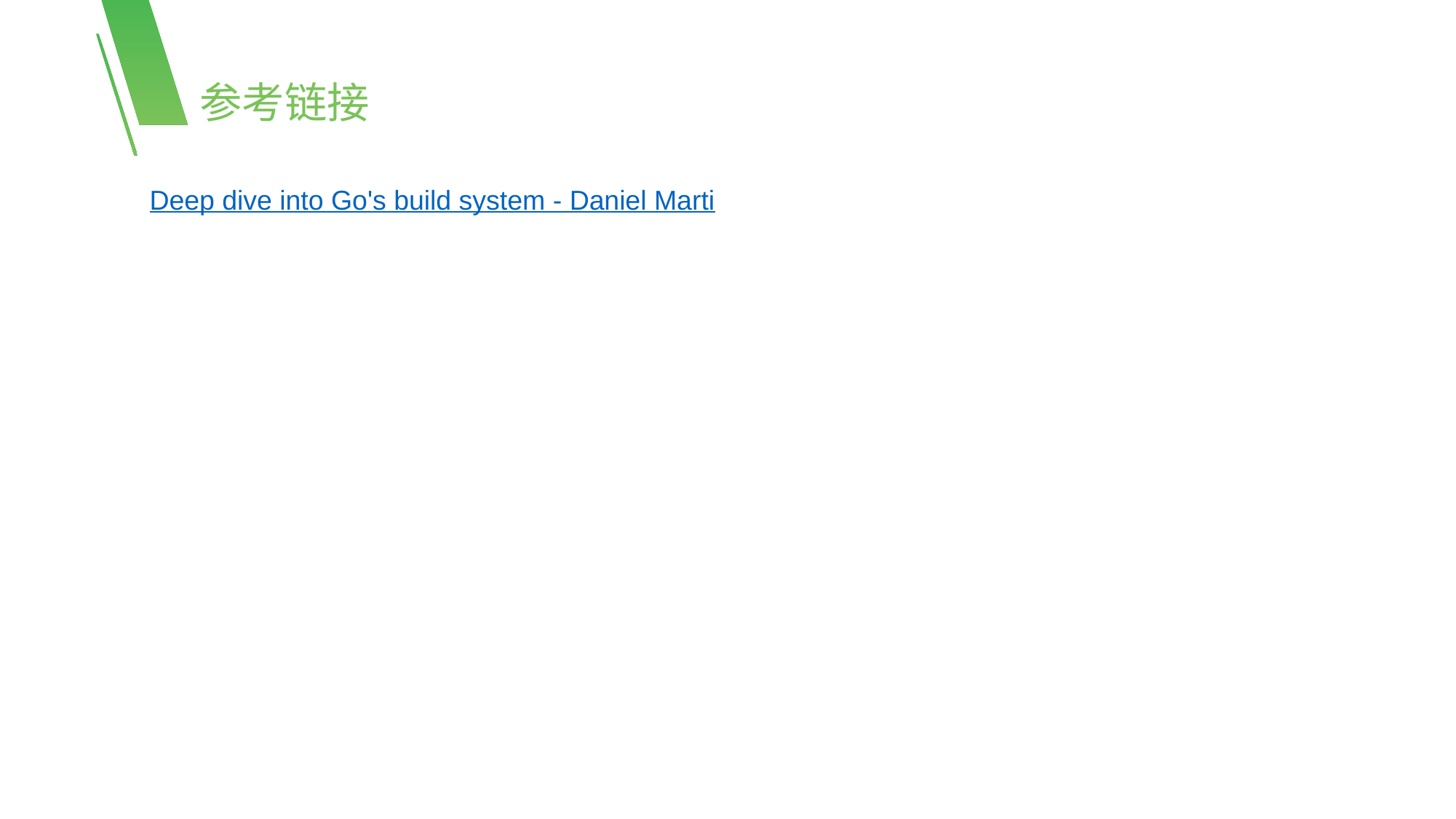

参考链接
Deep dive into Go's build system - Daniel Marti